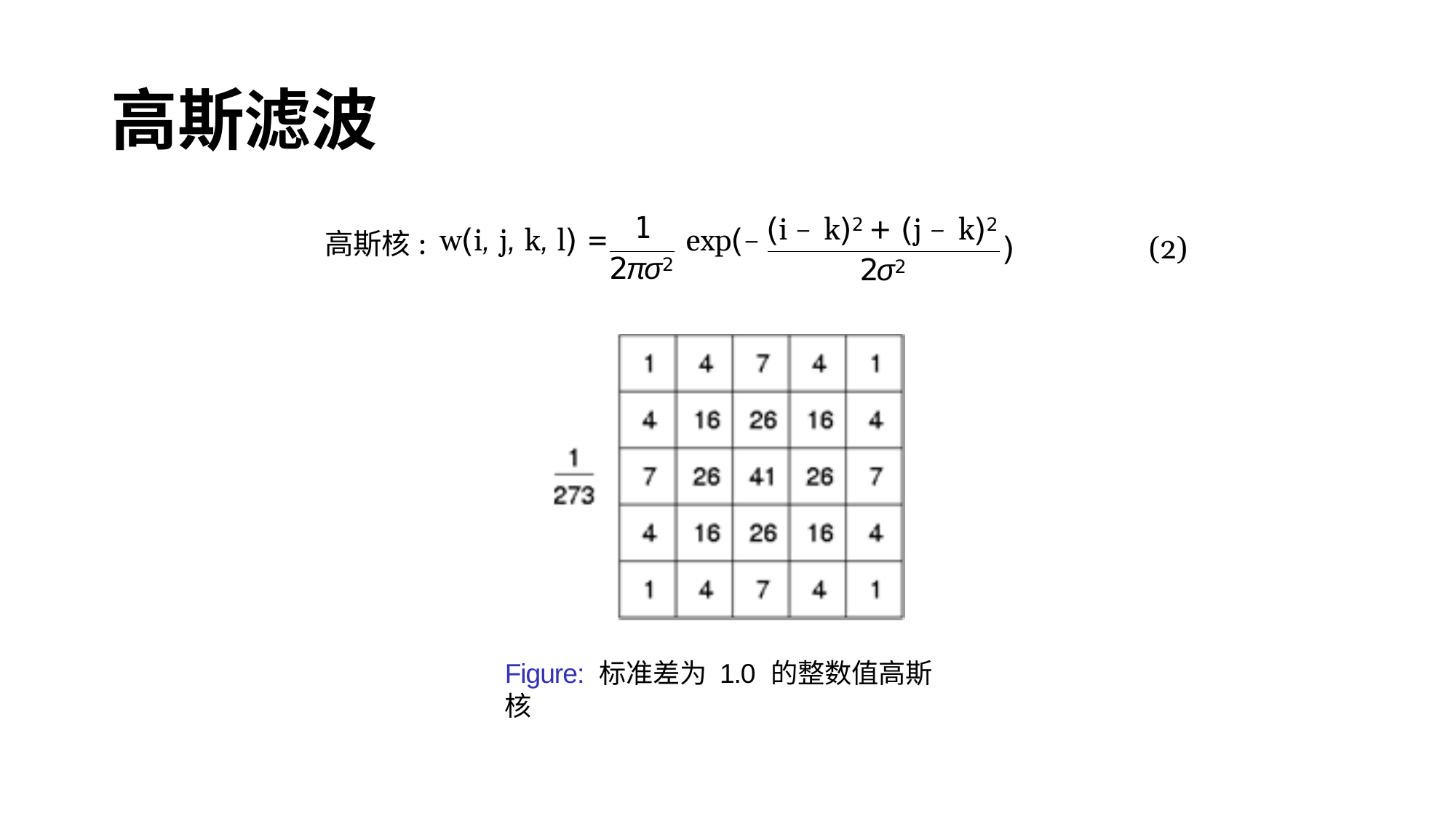

# 高斯滤波
1
(i − k)2 + (j − k)2
高斯核:
w(i, j, k, l) =	exp(−
2πσ2
)
(2)
2σ2

Figure: 标准差为 1.0 的整数值高斯核